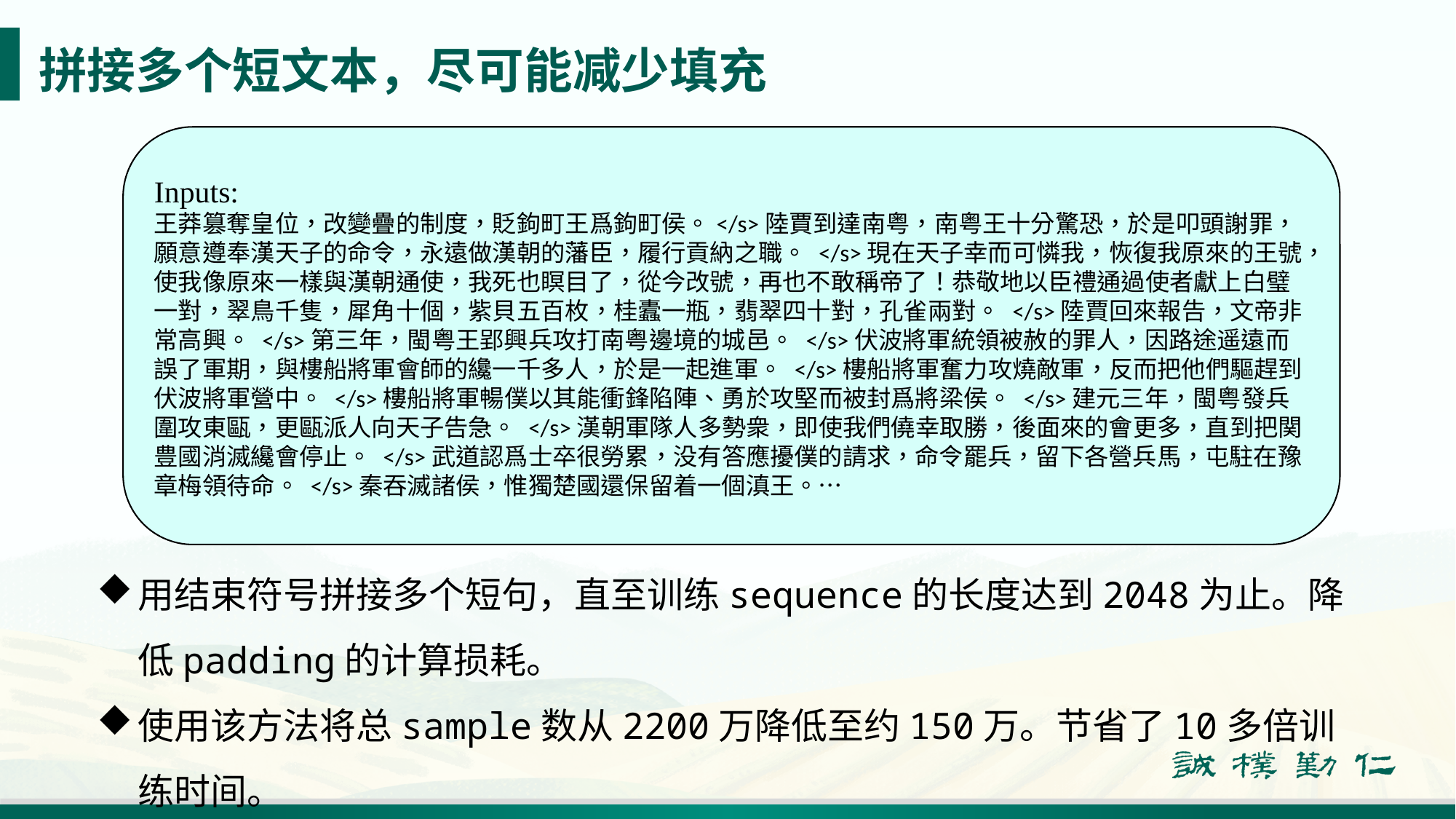

# 拼接多个短文本，尽可能减少填充
Inputs:
王莽篡奪皇位，改變疊的制度，貶鉤町王爲鉤町侯。</s>陸賈到達南粤，南粤王十分驚恐，於是叩頭謝罪，願意遵奉漢天子的命令，永遠做漢朝的藩臣，履行貢納之職。 </s>現在天子幸而可憐我，恢復我原來的王號，使我像原來一樣與漢朝通使，我死也瞑目了，從今改號，再也不敢稱帝了！恭敬地以臣禮通過使者獻上白璧一對，翠鳥千隻，犀角十個，紫貝五百枚，桂蠹一瓶，翡翠四十對，孔雀兩對。 </s>陸賈回來報告，文帝非常高興。 </s>第三年，閩粤王郢興兵攻打南粤邊境的城邑。 </s>伏波將軍統領被赦的罪人，因路途遥遠而誤了軍期，與樓船將軍會師的纔一千多人，於是一起進軍。 </s>樓船將軍奮力攻燒敵軍，反而把他們驅趕到伏波將軍營中。 </s>樓船將軍暢僕以其能衝鋒陷陣、勇於攻堅而被封爲將梁侯。 </s>建元三年，閩粤發兵圍攻東甌，更甌派人向天子告急。 </s>漢朝軍隊人多勢衆，即使我們僥幸取勝，後面來的會更多，直到把関豊國消滅纔會停止。 </s>武道認爲士卒很勞累，没有答應擾僕的請求，命令罷兵，留下各營兵馬，屯駐在豫章梅領待命。 </s>秦吞滅諸侯，惟獨楚國還保留着一個滇王。…
用结束符号拼接多个短句，直至训练sequence的长度达到2048为止。降低padding的计算损耗。
使用该方法将总sample数从2200万降低至约150万。节省了10多倍训练时间。